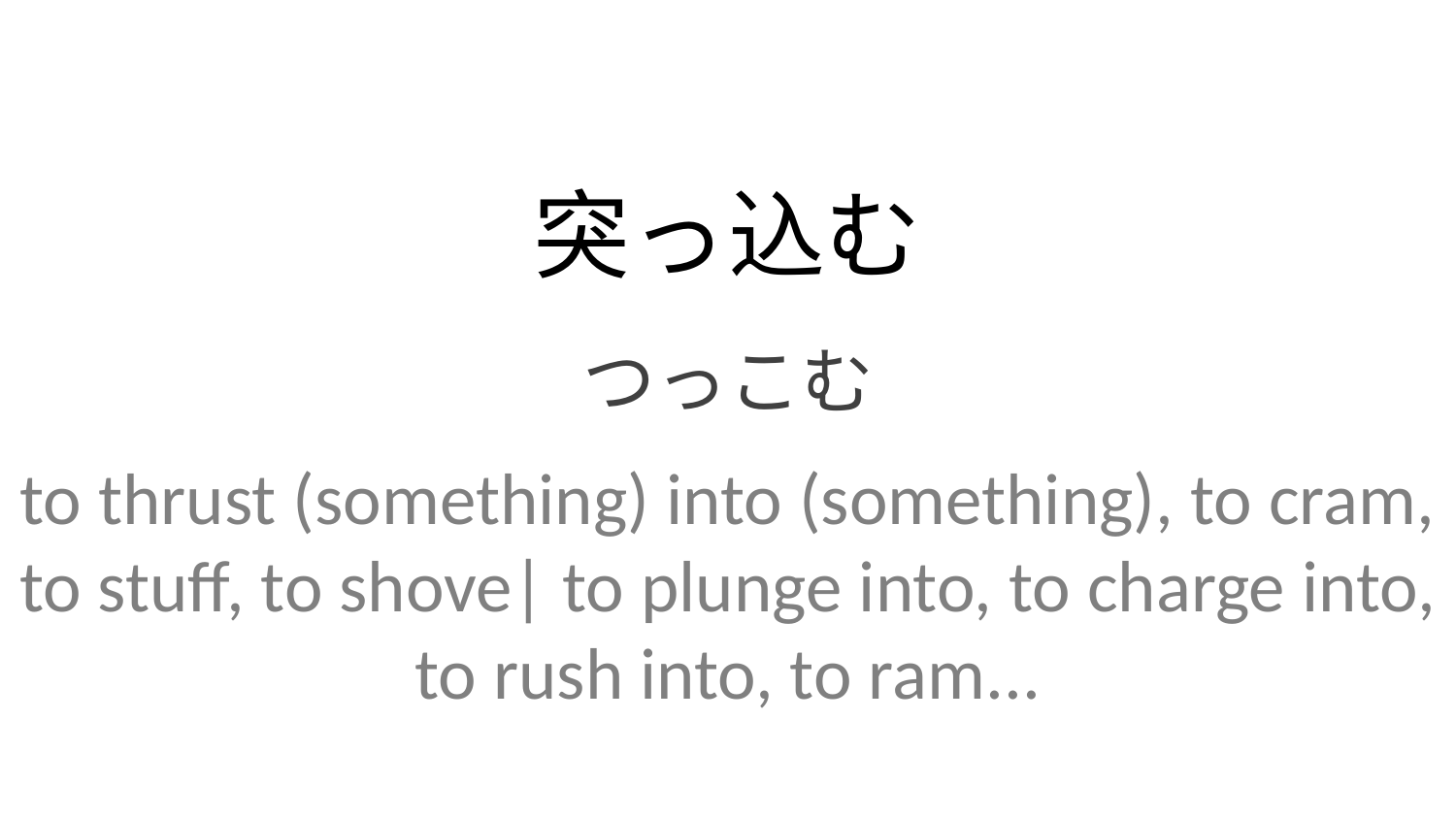

突っ込む

つっこむ
to thrust (something) into (something), to cram, to stuff, to shove| to plunge into, to charge into, to rush into, to ram...